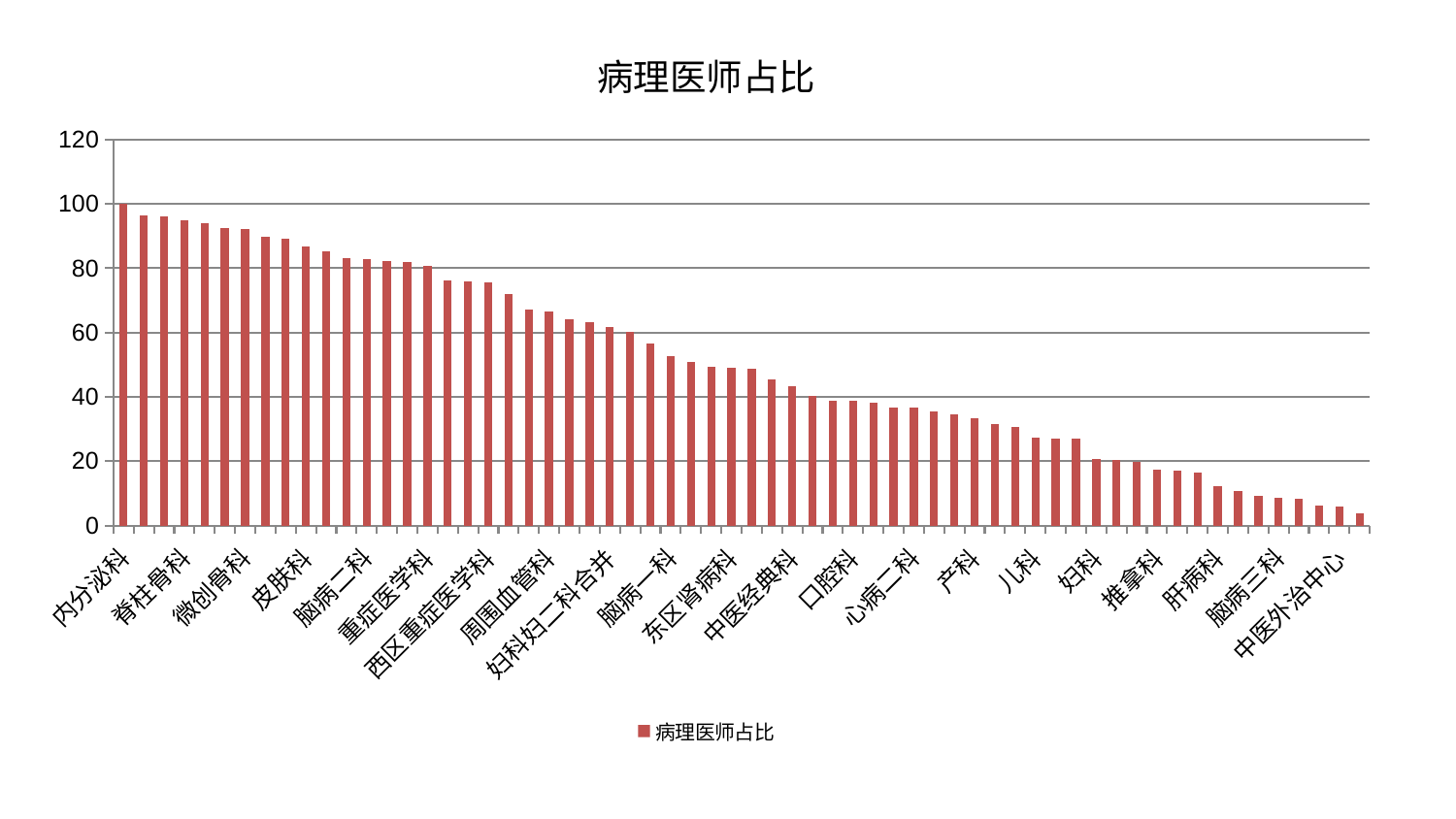

### Chart: 病理医师占比

| Category | 病理医师占比 |
|---|---|
| 内分泌科 | 99.99999999999999 |
| 肾脏内科 | 96.32498560544278 |
| 男科 | 96.25398102743407 |
| 脊柱骨科 | 94.82117731526986 |
| 心血管内科 | 93.99029944118968 |
| 小儿骨科 | 92.57200445166231 |
| 微创骨科 | 92.2996920590191 |
| 神经内科 | 89.72398723918322 |
| 身心医学科 | 89.03055419919656 |
| 皮肤科 | 86.92076718321971 |
| 康复科 | 85.27046341653046 |
| 普通外科 | 83.24860495636366 |
| 脑病二科 | 82.82708686273769 |
| 肝胆外科 | 82.17935592057864 |
| 运动损伤骨科 | 81.87052371602876 |
| 重症医学科 | 80.66209987822417 |
| 泌尿外科 | 76.1238926452993 |
| 肿瘤内科 | 76.0127167184467 |
| 西区重症医学科 | 75.56496729081907 |
| 血液科 | 72.0834265879979 |
| 消化内科 | 67.19798149951411 |
| 周围血管科 | 66.55325781884875 |
| 心病三科 | 64.28294751221587 |
| 心病四科 | 63.20490481145635 |
| 妇科妇二科合并 | 61.784105541771666 |
| 胸外科 | 60.29519754140312 |
| 神经外科 | 56.61123026132405 |
| 脑病一科 | 52.72628112920656 |
| 关节骨科 | 51.01775337599097 |
| 肛肠科 | 49.277348360622 |
| 东区肾病科 | 48.988158882570076 |
| 治未病中心 | 48.742556283722976 |
| 乳腺甲状腺外科 | 45.54900363766047 |
| 中医经典科 | 43.413163819256184 |
| 骨科 | 40.16424671472879 |
| 风湿病科 | 38.84333220728995 |
| 口腔科 | 38.693868791045894 |
| 老年医学科 | 38.310608312133006 |
| 眼科 | 36.758843867695575 |
| 心病二科 | 36.560618899236246 |
| 妇二科 | 35.49163692225681 |
| 综合内科 | 34.49386923153226 |
| 产科 | 33.230630914411606 |
| 肾病科 | 31.419004197378932 |
| 呼吸内科 | 30.595247095520545 |
| 儿科 | 27.304094624904316 |
| 小儿推拿科 | 27.072456324382685 |
| 医院 | 26.934386103890738 |
| 妇科 | 20.589183015437722 |
| 美容皮肤科 | 20.321097580278792 |
| 耳鼻喉科 | 19.851066936655247 |
| 推拿科 | 17.24114137321716 |
| 脾胃科消化科合并 | 17.05845856908399 |
| 心病一科 | 16.330021786800074 |
| 肝病科 | 12.13922662224467 |
| 针灸科 | 10.698806081693151 |
| 脾胃病科 | 9.300532419526805 |
| 脑病三科 | 8.66279098063607 |
| 东区重症医学科 | 8.363798067490585 |
| 创伤骨科 | 6.1620684482679255 |
| 中医外治中心 | 6.02407573809794 |
| 显微骨科 | 3.8593304905760935 |
160